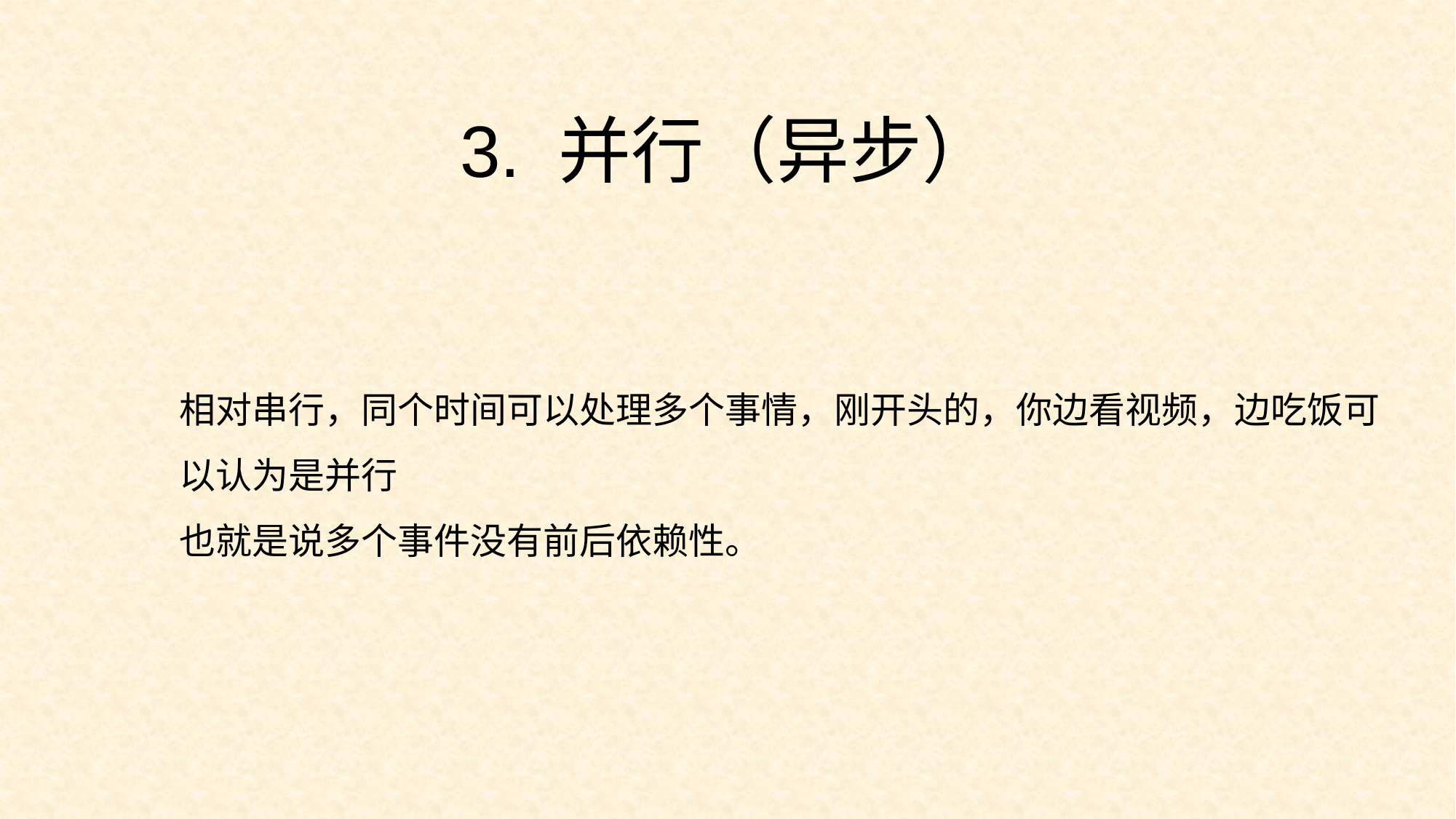

3. 并行（异步）
相对串行，同个时间可以处理多个事情，刚开头的，你边看视频，边吃饭可以认为是并行
也就是说多个事件没有前后依赖性。